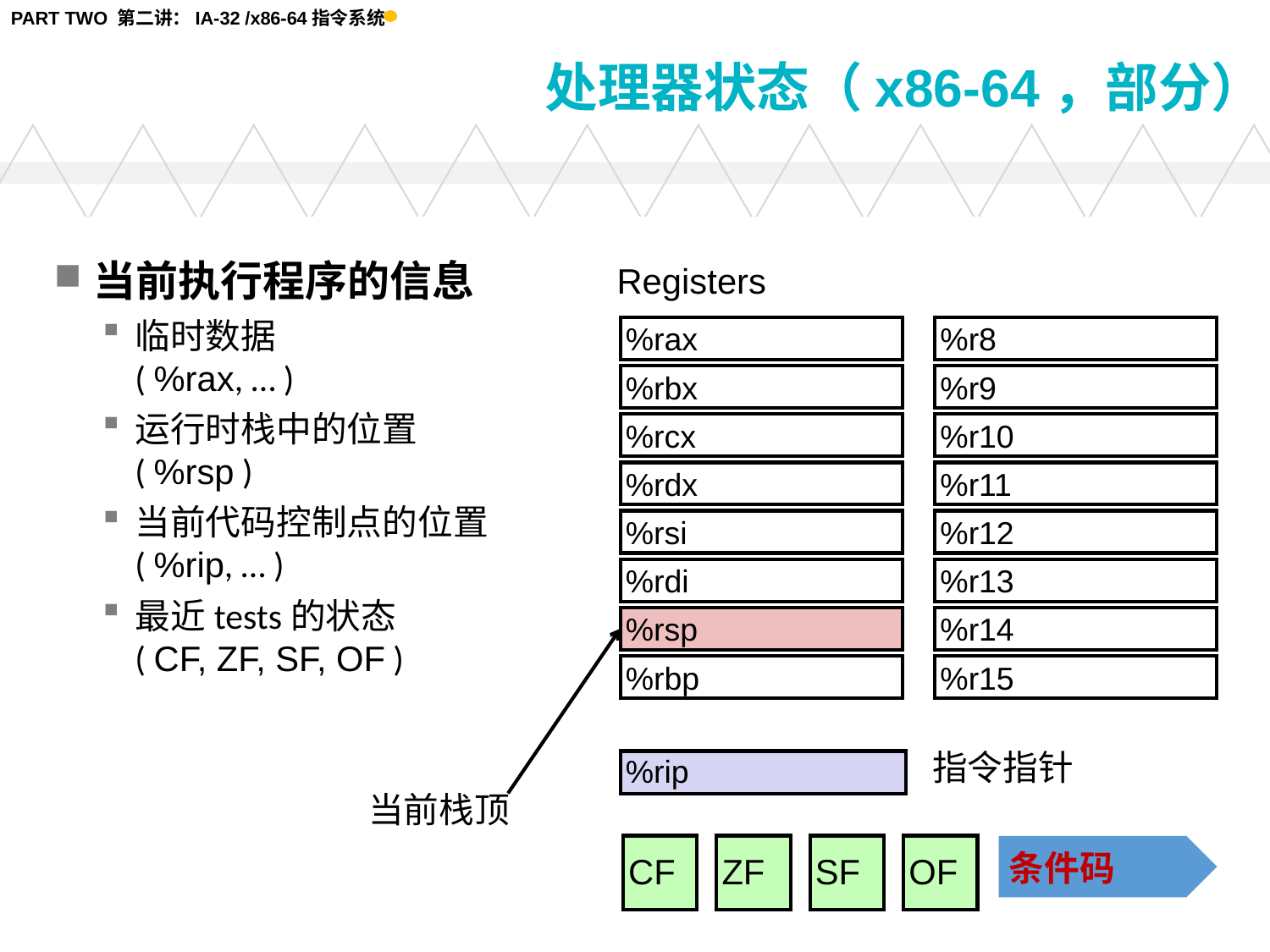

PART TWO 第二讲：IA-32 /x86-64指令系统

处理器状态（x86-64，部分）

当前执行程序的信息
临时数据
( %rax, … )
运行时栈中的位置
( %rsp )
当前代码控制点的位置
( %rip, … )
最近tests的状态
( CF, ZF, SF, OF )
Registers
%rax
%r8
%rbx
%r9
%rcx
%r10
%rdx
%r11
%rsi
%r12
%rdi
%r13
%rsp
%r14
%rbp
%r15
指令指针
%rip
当前栈顶
CF
ZF
SF
OF

条件码